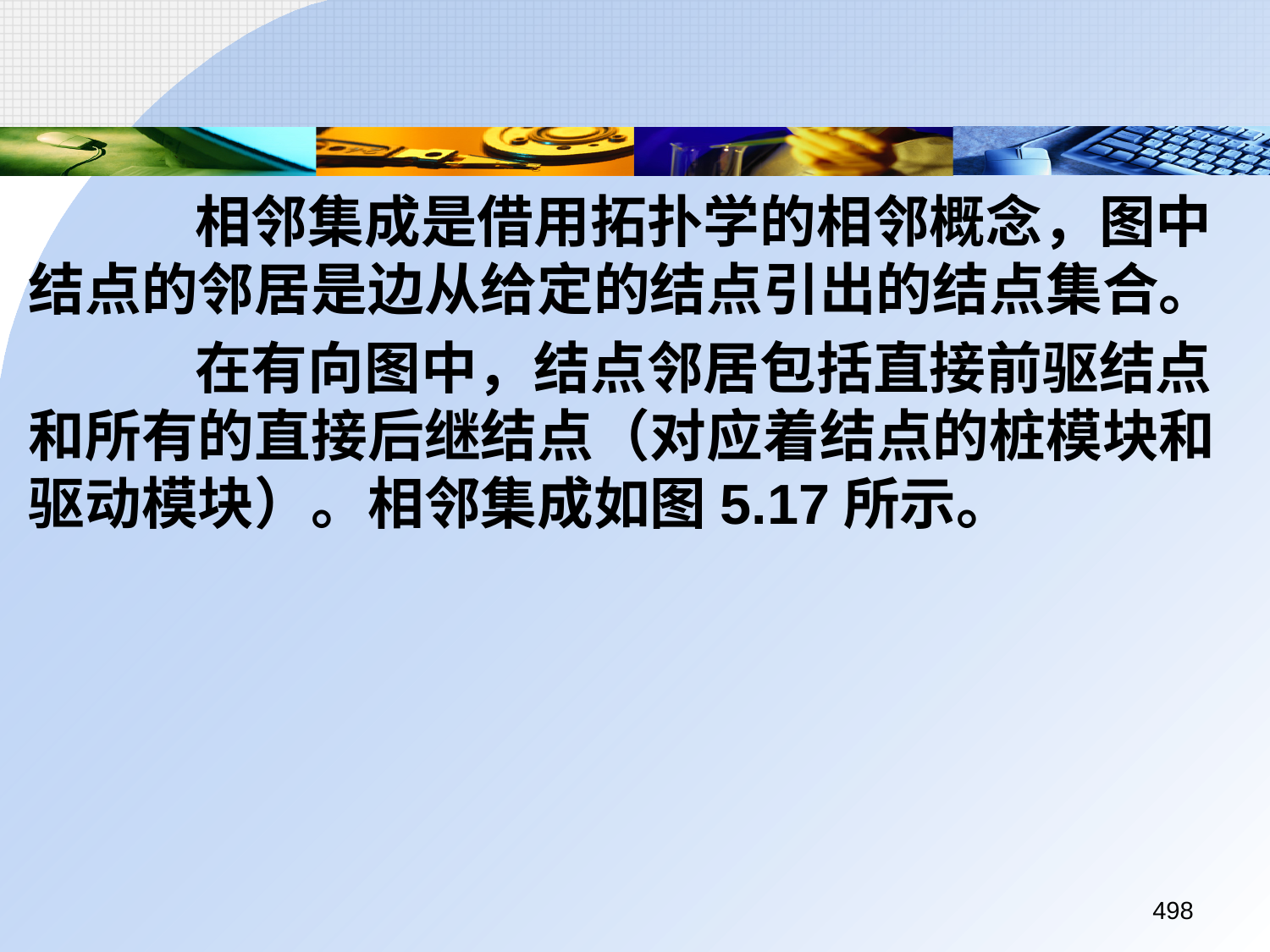

相邻集成是借用拓扑学的相邻概念，图中结点的邻居是边从给定的结点引出的结点集合。
		  在有向图中，结点邻居包括直接前驱结点和所有的直接后继结点（对应着结点的桩模块和驱动模块）。相邻集成如图5.17所示。

498